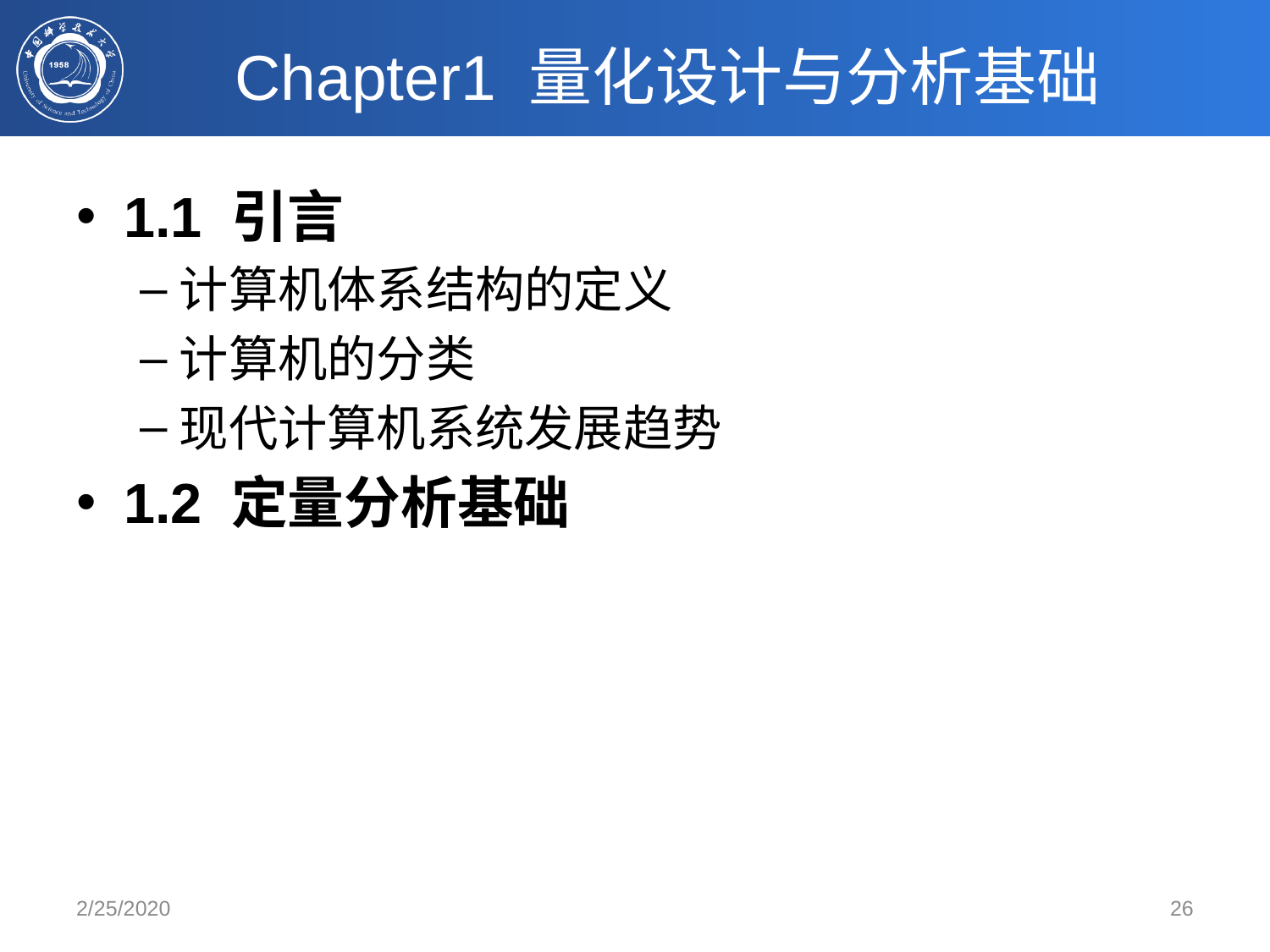

# Chapter1 量化设计与分析基础
1.1 引言
计算机体系结构的定义
计算机的分类
现代计算机系统发展趋势
1.2 定量分析基础

2/25/2020
26